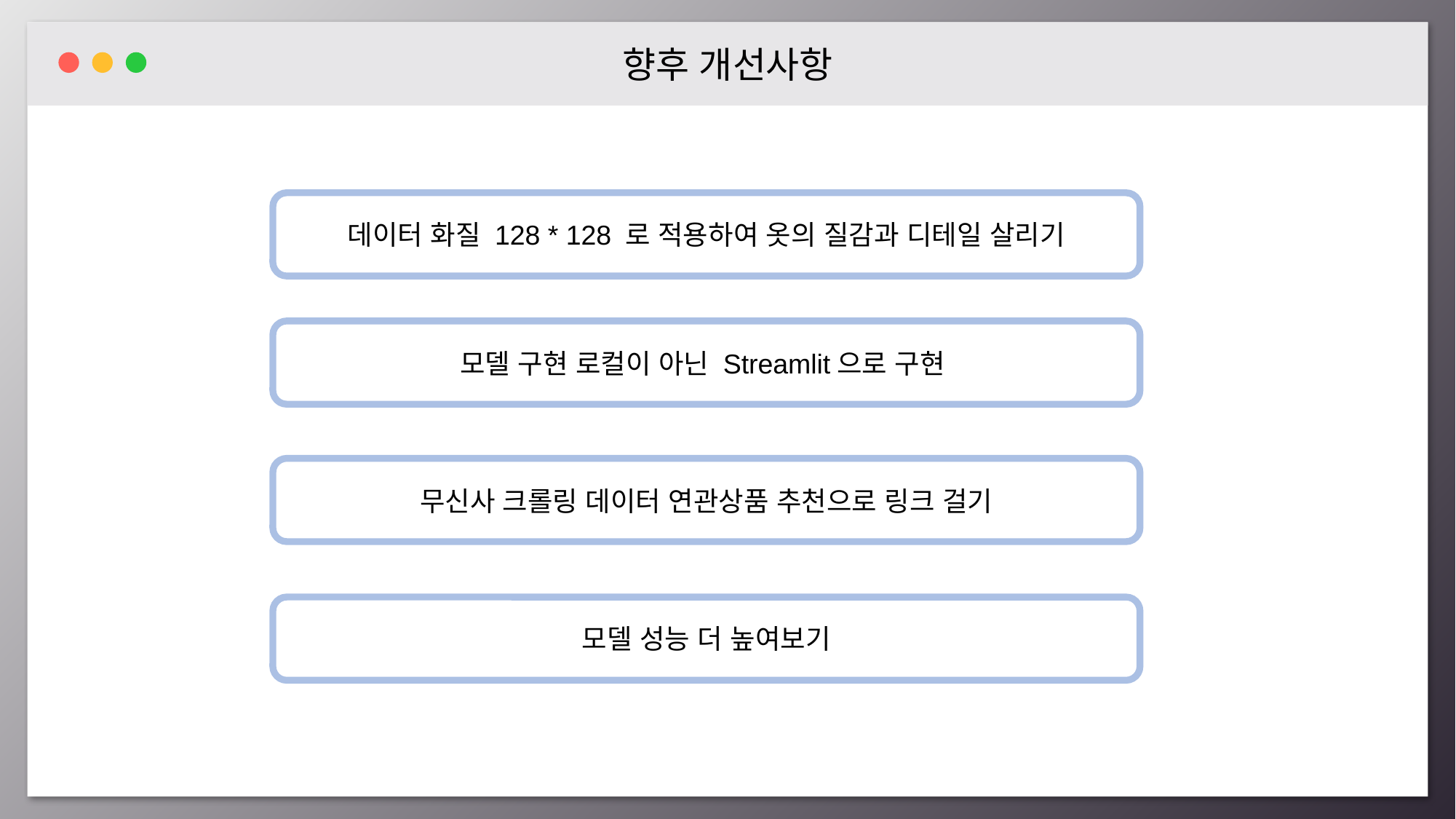

향후 개선사항

데이터 화질 128 * 128 로 적용하여 옷의 질감과 디테일 살리기

모델 구현 로컬이 아닌 Streamlit으로 구현

무신사 크롤링 데이터 연관상품 추천으로 링크 걸기

모델 성능 더 높여보기